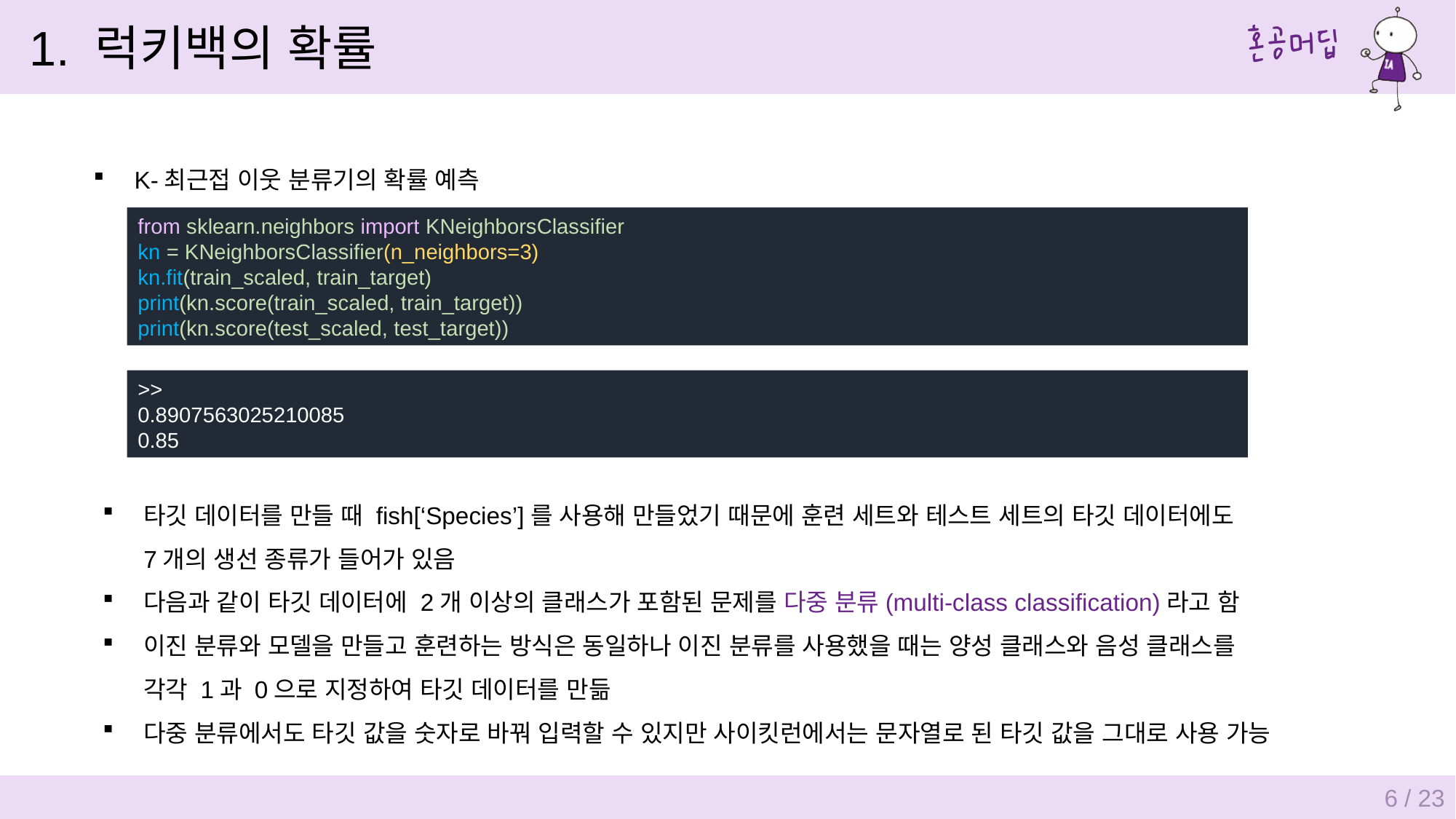

1. 럭키백의 확률
K-최근접 이웃 분류기의 확률 예측
from sklearn.neighbors import KNeighborsClassifier
kn = KNeighborsClassifier(n_neighbors=3)
kn.fit(train_scaled, train_target)
print(kn.score(train_scaled, train_target))
print(kn.score(test_scaled, test_target))
>>
0.8907563025210085
0.85
타깃 데이터를 만들 때 fish[‘Species’]를 사용해 만들었기 때문에 훈련 세트와 테스트 세트의 타깃 데이터에도
7개의 생선 종류가 들어가 있음
다음과 같이 타깃 데이터에 2개 이상의 클래스가 포함된 문제를 다중 분류(multi-class classification)라고 함
이진 분류와 모델을 만들고 훈련하는 방식은 동일하나 이진 분류를 사용했을 때는 양성 클래스와 음성 클래스를
각각 1과 0으로 지정하여 타깃 데이터를 만듦
다중 분류에서도 타깃 값을 숫자로 바꿔 입력할 수 있지만 사이킷런에서는 문자열로 된 타깃 값을 그대로 사용 가능
6 / 23